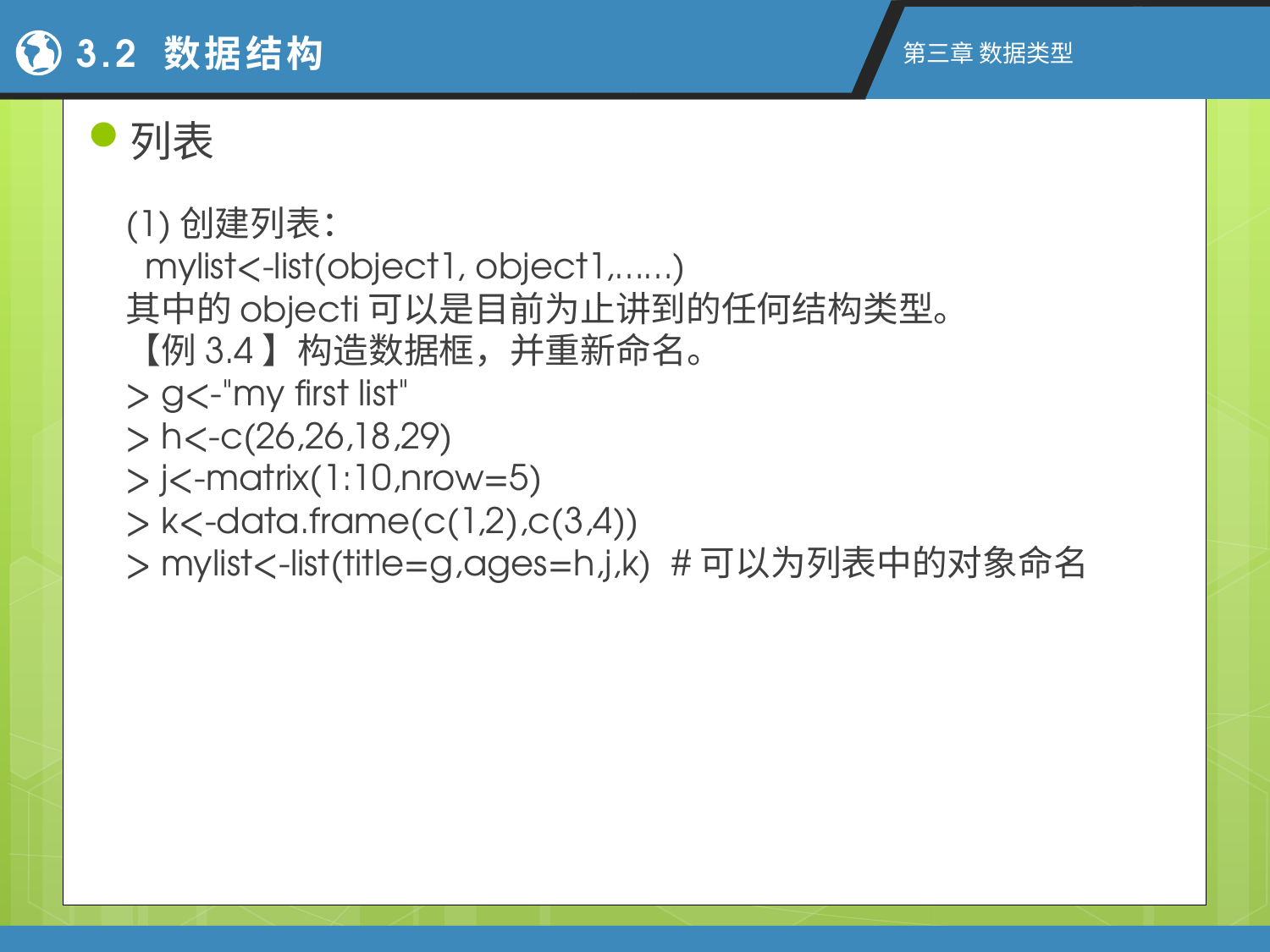

2.1新手上路
3.2 数据结构

第二章 R语言入门
第三章 数据类型
列表
(1)创建列表：
  mylist<-list(object1, object1,……)
其中的objecti可以是目前为止讲到的任何结构类型。
【例3.4】构造数据框，并重新命名。
> g<-"my first list"
> h<-c(26,26,18,29)
> j<-matrix(1:10,nrow=5)
> k<-data.frame(c(1,2),c(3,4))
> mylist<-list(title=g,ages=h,j,k)  #可以为列表中的对象命名